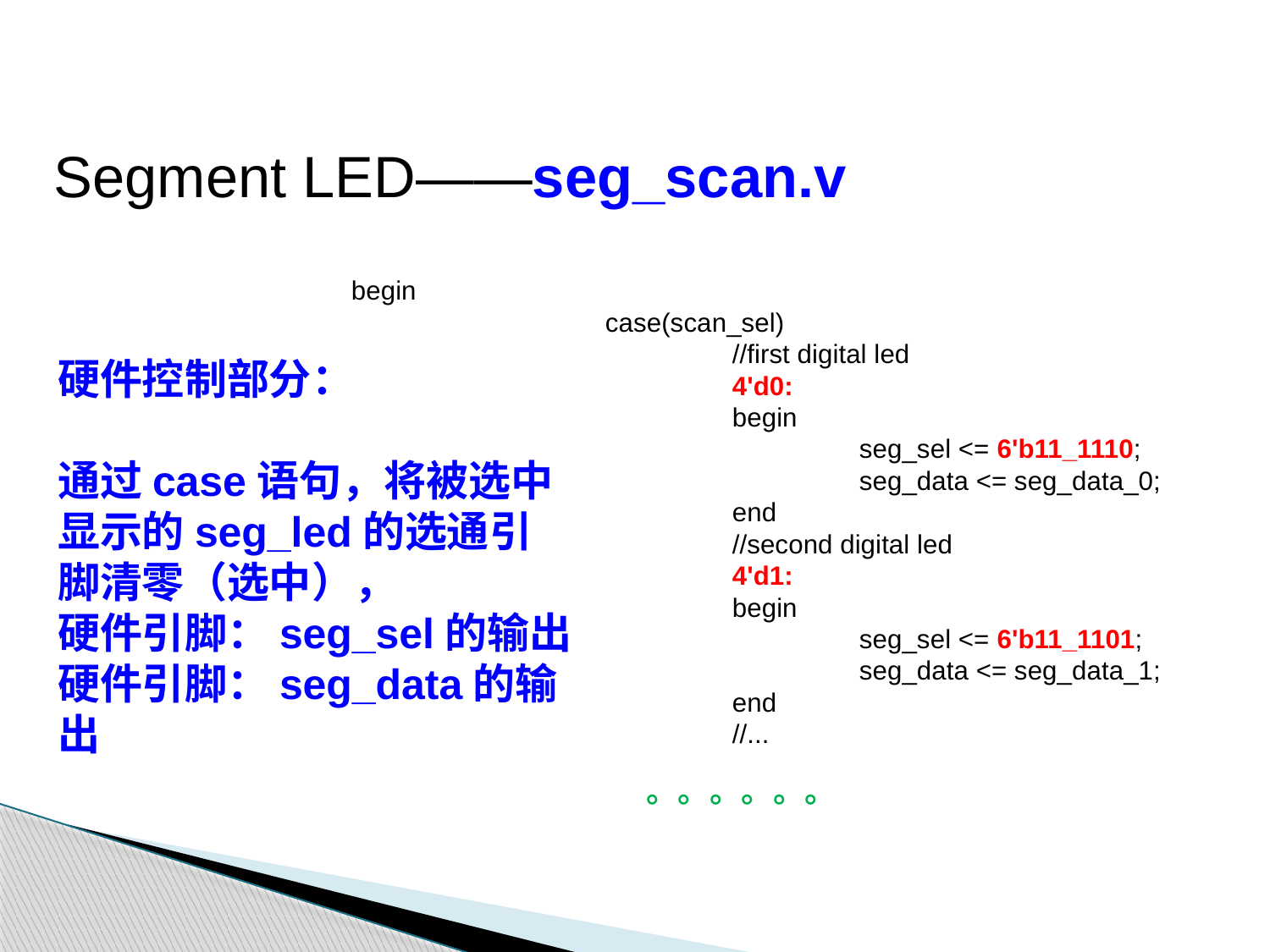

Segment LED——seg_scan.v
begin
		case(scan_sel)
			//first digital led
			4'd0:
			begin
				seg_sel <= 6'b11_1110;
				seg_data <= seg_data_0;
			end
			//second digital led
			4'd1:
			begin
				seg_sel <= 6'b11_1101;
				seg_data <= seg_data_1;
			end
			//...
硬件控制部分：

通过case语句，将被选中显示的seg_led的选通引脚清零（选中），
硬件引脚：seg_sel的输出
硬件引脚：seg_data的输出
。。。。。。